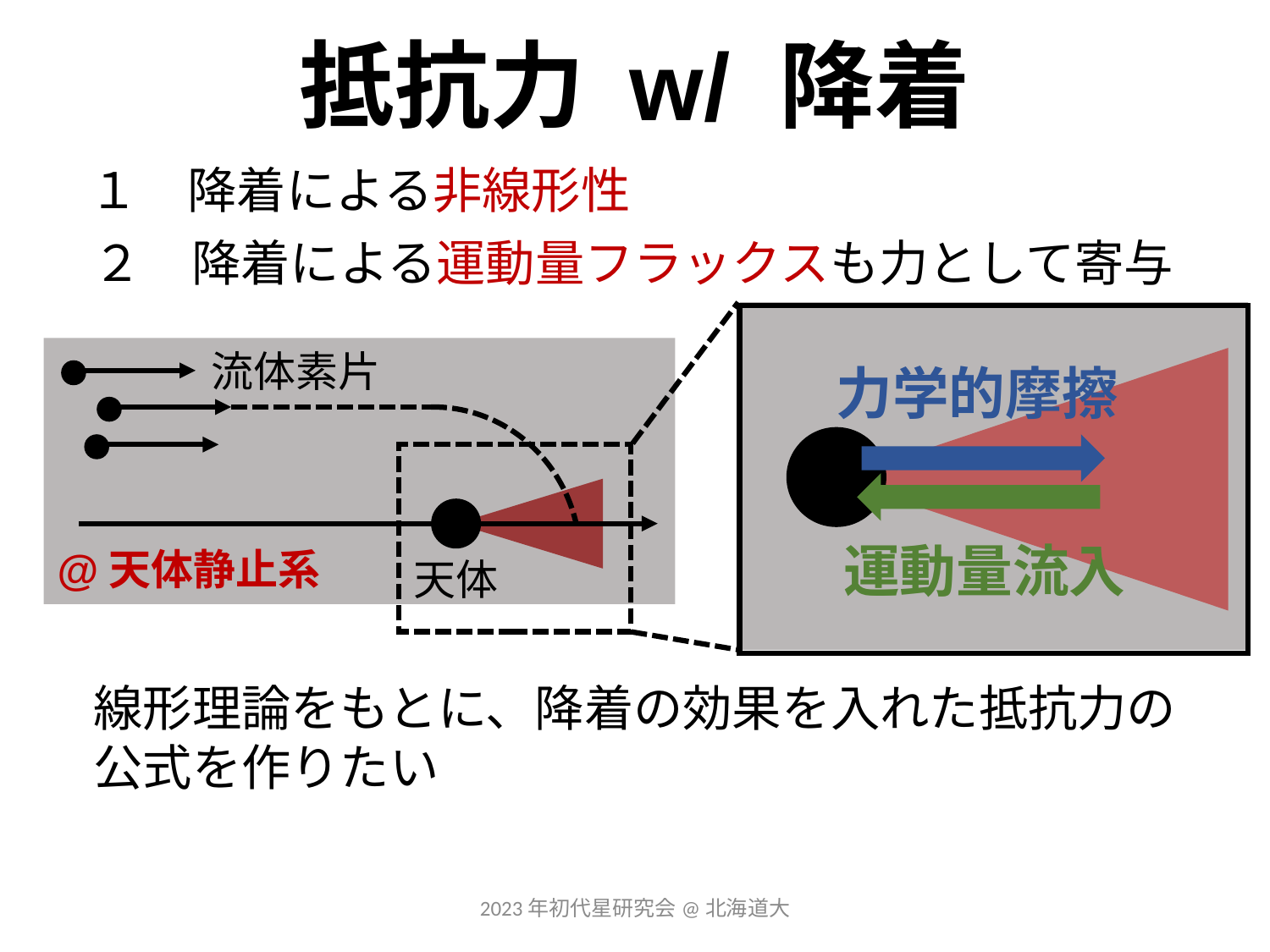

抵抗力 w/ 降着
１　降着による非線形性
２　降着による運動量フラックスも力として寄与

流体素片
力学的摩擦

運動量流入
@天体静止系
天体
線形理論をもとに、降着の効果を入れた抵抗力の
公式を作りたい
2023年初代星研究会@北海道大